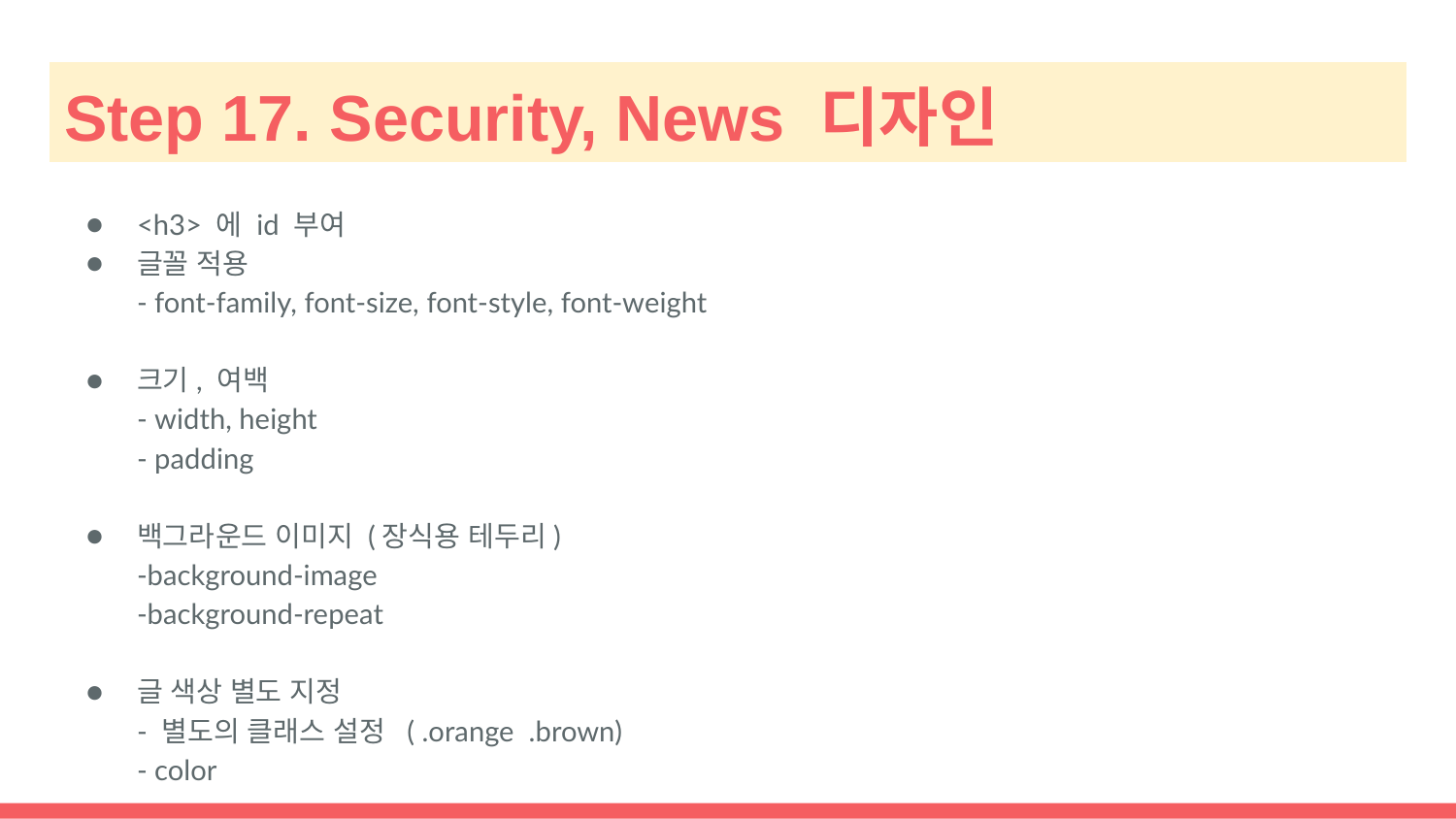

# Step 17. Security, News 디자인
<h3> 에 id 부여
글꼴 적용
- font-family, font-size, font-style, font-weight
크기, 여백
- width, height
- padding
백그라운드 이미지 (장식용 테두리)
-background-image
-background-repeat
글 색상 별도 지정
- 별도의 클래스 설정  ( .orange  .brown)
- color